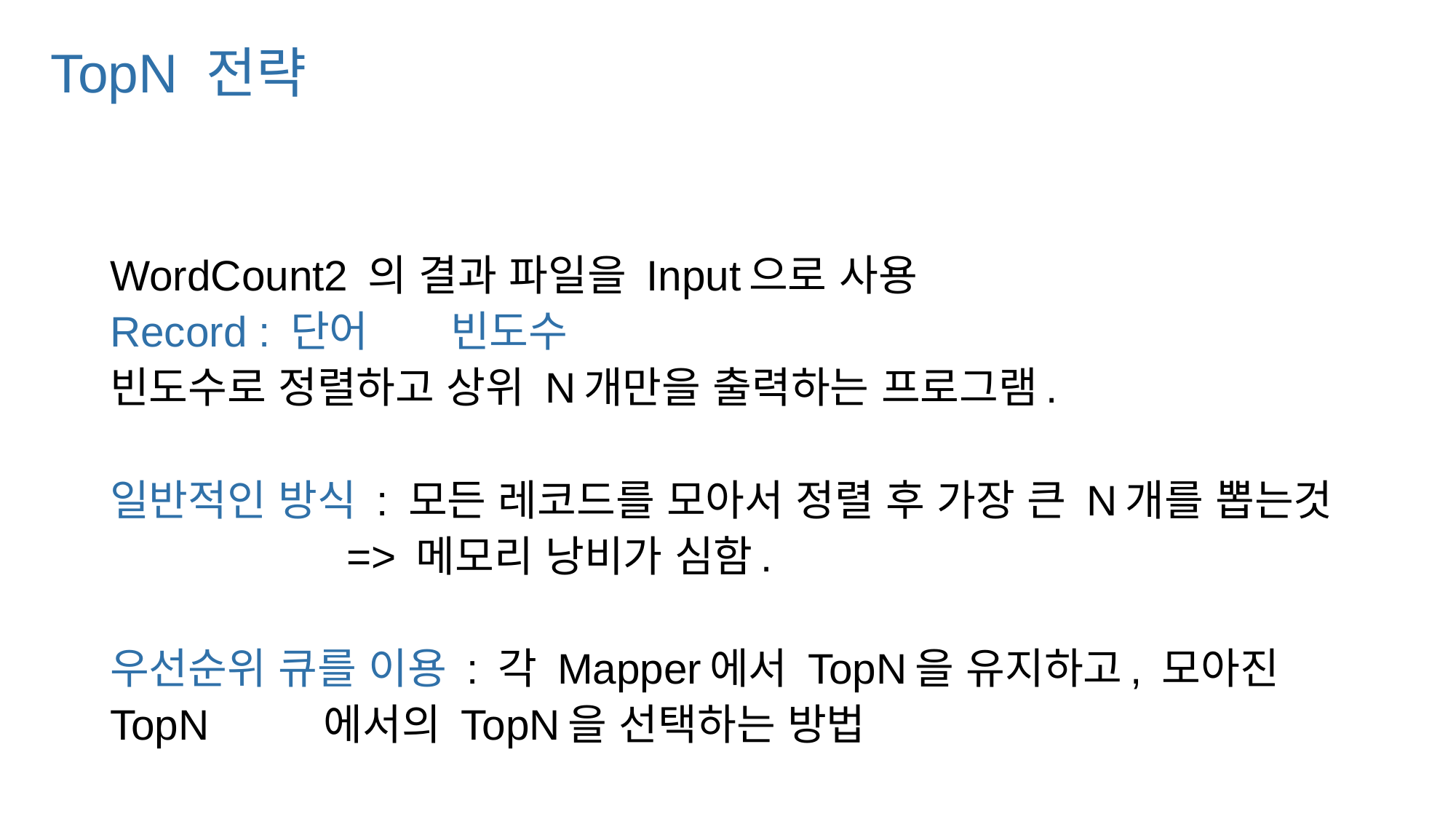

# TopN 전략
WordCount2 의 결과 파일을 Input으로 사용
Record : 단어	빈도수
빈도수로 정렬하고 상위 N개만을 출력하는 프로그램.

일반적인 방식 : 모든 레코드를 모아서 정렬 후 가장 큰 N개를 뽑는것
                    => 메모리 낭비가 심함.

우선순위 큐를 이용 : 각 Mapper에서 TopN을 유지하고, 모아진 TopN     			   에서의 TopN을 선택하는 방법